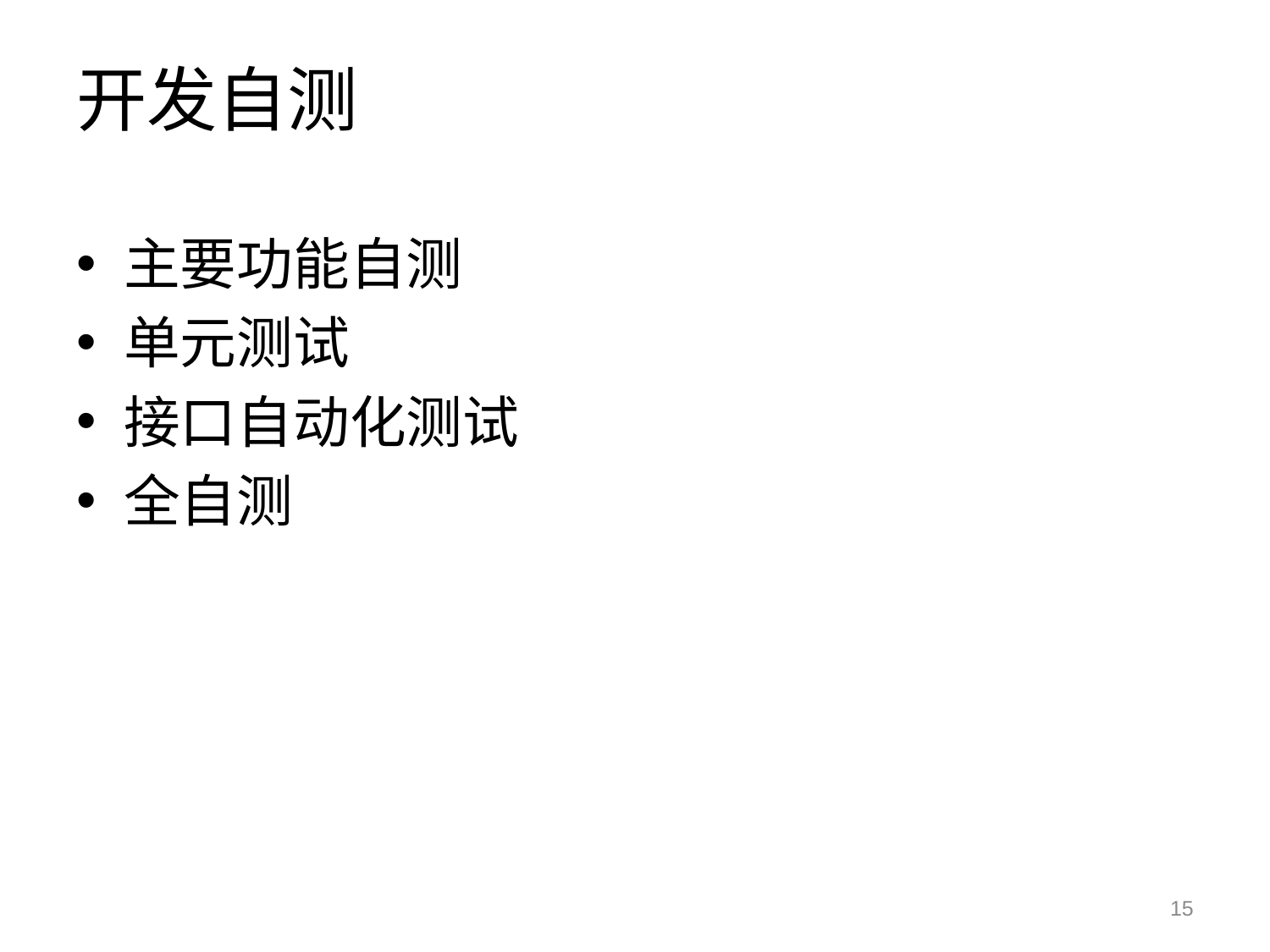

# 开发自测
主要功能自测
单元测试
接口自动化测试
全自测
15